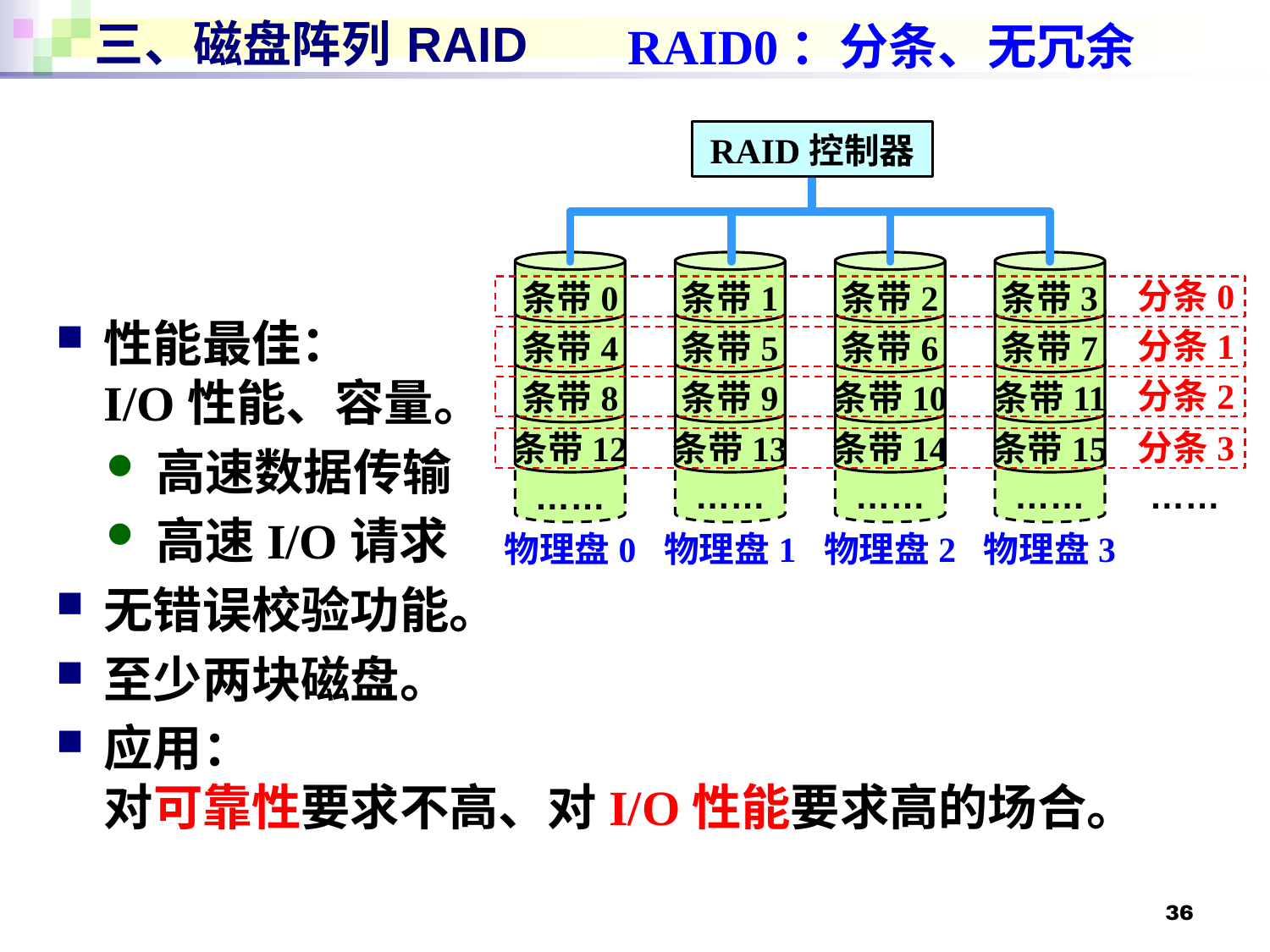

# 三、磁盘阵列 RAID
RAID0：分条、无冗余
RAID控制器
条带0
条带1
条带2
条带3
分条0

条带4
条带5
条带6
条带7
性能最佳：
I/O性能、容量。
高速数据传输
高速I/O请求
无错误校验功能。
至少两块磁盘。
应用：
对可靠性要求不高、对I/O性能要求高的场合。
分条1

条带8
条带9
条带10
条带11
分条2

条带12
条带13
条带14
条带15
分条3

……
……
……
……
……
物理盘0
物理盘1
物理盘2
物理盘3
36